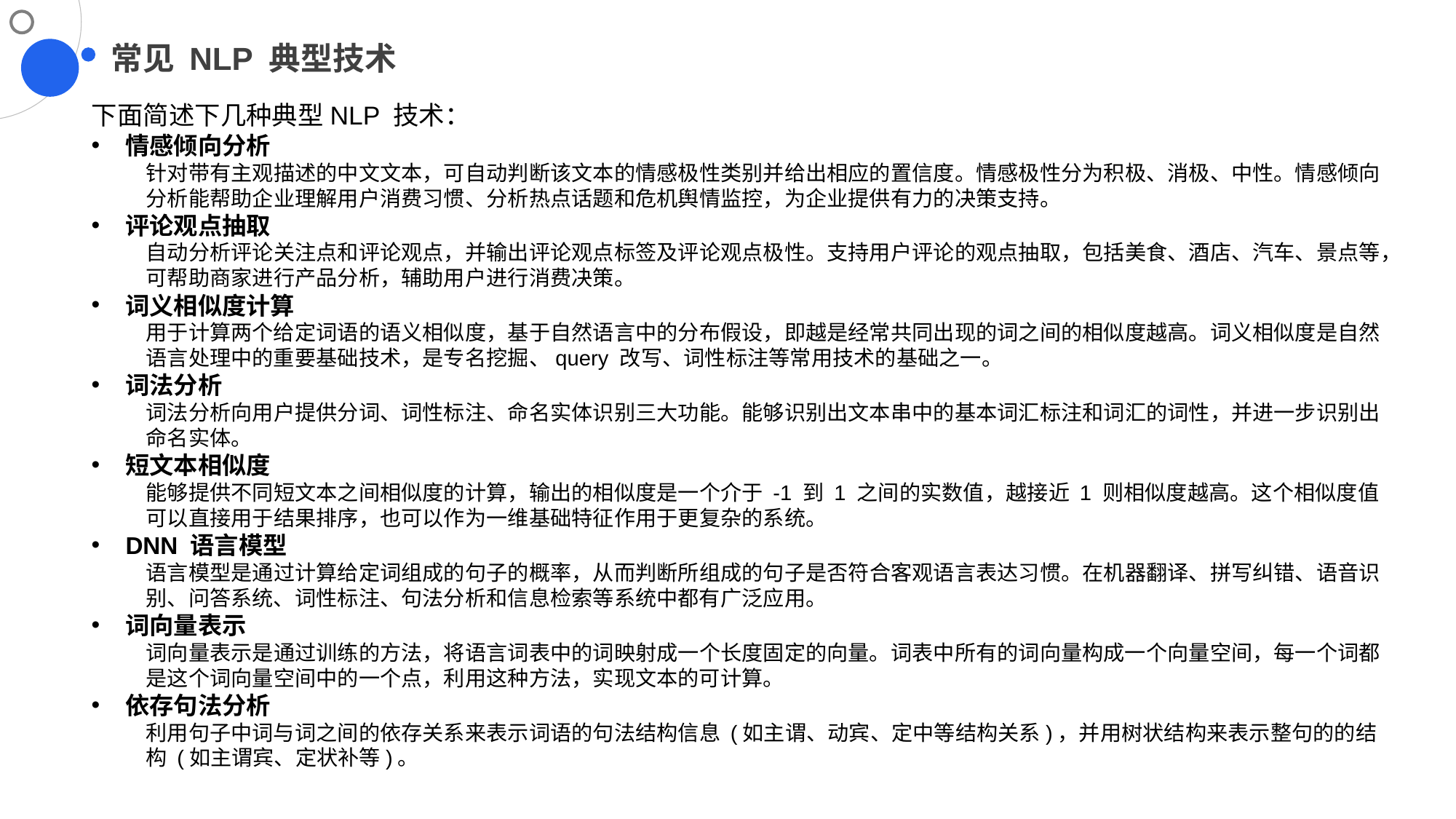

常见 NLP 典型技术
下面简述下几种典型NLP 技术：
情感倾向分析
针对带有主观描述的中文文本，可自动判断该文本的情感极性类别并给出相应的置信度。情感极性分为积极、消极、中性。情感倾向分析能帮助企业理解用户消费习惯、分析热点话题和危机舆情监控，为企业提供有力的决策支持。
评论观点抽取
自动分析评论关注点和评论观点，并输出评论观点标签及评论观点极性。支持用户评论的观点抽取，包括美食、酒店、汽车、景点等，可帮助商家进行产品分析，辅助用户进行消费决策。
词义相似度计算
用于计算两个给定词语的语义相似度，基于自然语言中的分布假设，即越是经常共同出现的词之间的相似度越高。词义相似度是自然语言处理中的重要基础技术，是专名挖掘、query 改写、词性标注等常用技术的基础之一。
词法分析
词法分析向用户提供分词、词性标注、命名实体识别三大功能。能够识别出文本串中的基本词汇标注和词汇的词性，并进一步识别出命名实体。
短文本相似度
能够提供不同短文本之间相似度的计算，输出的相似度是一个介于 -1 到 1 之间的实数值，越接近 1 则相似度越高。这个相似度值可以直接用于结果排序，也可以作为一维基础特征作用于更复杂的系统。
DNN 语言模型
语言模型是通过计算给定词组成的句子的概率，从而判断所组成的句子是否符合客观语言表达习惯。在机器翻译、拼写纠错、语音识别、问答系统、词性标注、句法分析和信息检索等系统中都有广泛应用。
词向量表示
词向量表示是通过训练的方法，将语言词表中的词映射成一个长度固定的向量。词表中所有的词向量构成一个向量空间，每一个词都是这个词向量空间中的一个点，利用这种方法，实现文本的可计算。
依存句法分析
利用句子中词与词之间的依存关系来表示词语的句法结构信息 (如主谓、动宾、定中等结构关系)，并用树状结构来表示整句的的结构 (如主谓宾、定状补等)。